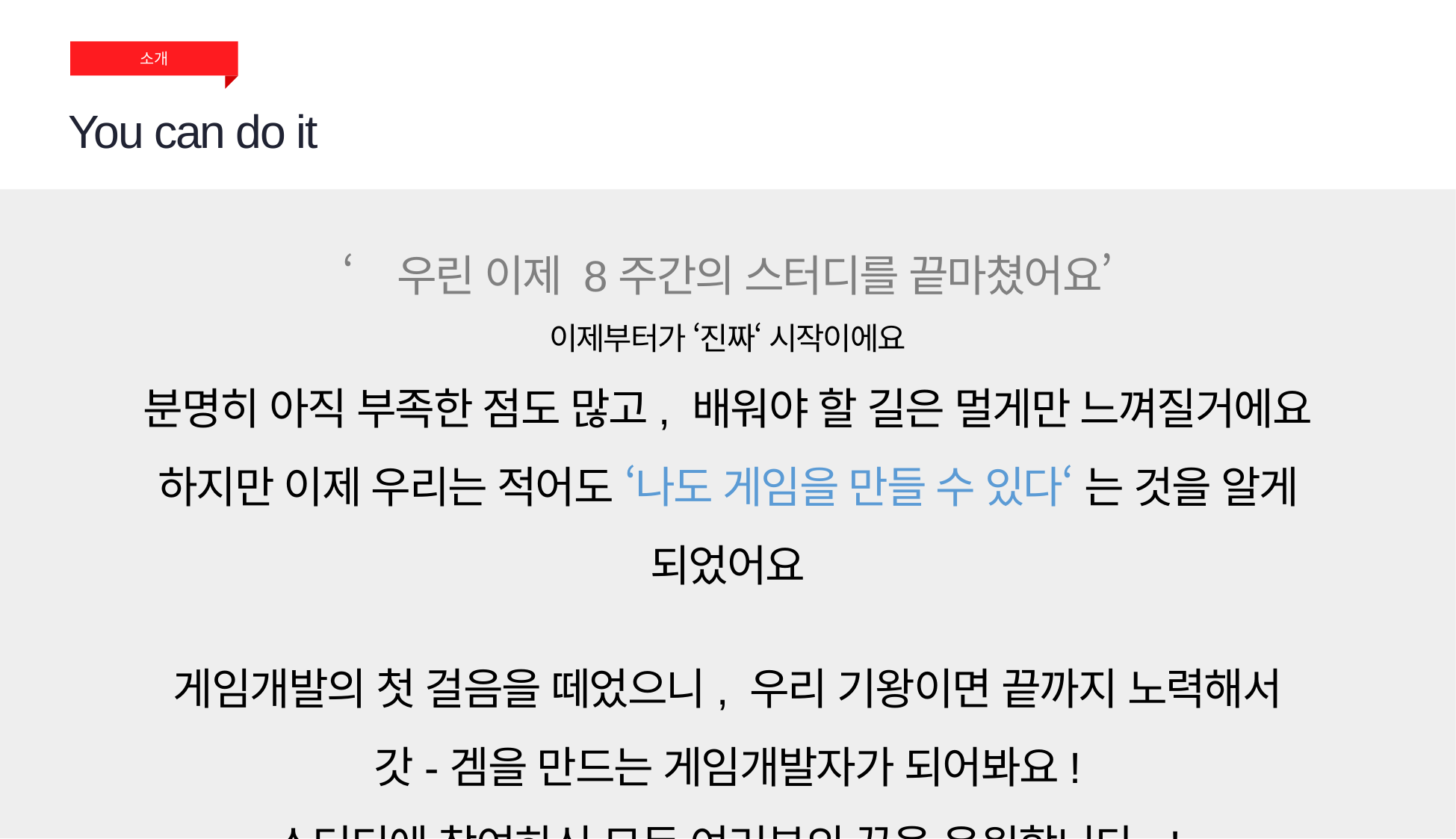

소개

You can do it
‘우린 이제 8주간의 스터디를 끝마쳤어요’
이제부터가 ‘진짜‘ 시작이에요

분명히 아직 부족한 점도 많고, 배워야 할 길은 멀게만 느껴질거에요
하지만 이제 우리는 적어도 ‘나도 게임을 만들 수 있다‘ 는 것을 알게 되었어요

게임개발의 첫 걸음을 떼었으니, 우리 기왕이면 끝까지 노력해서
갓-겜을 만드는 게임개발자가 되어봐요!
스터디에 참여하신 모든 여러분의 꿈을 응원합니다~!